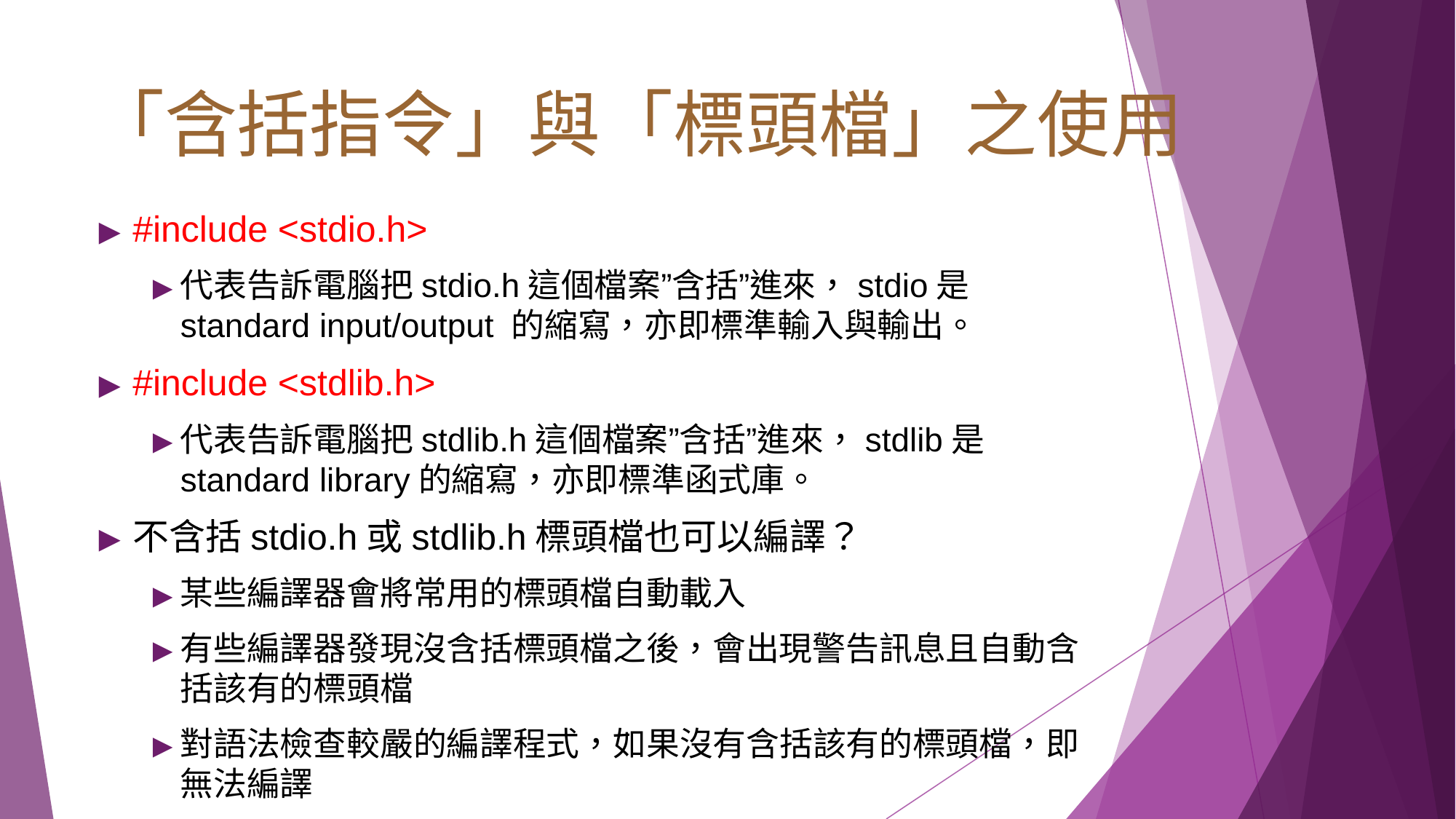

# 「含括指令」與「標頭檔」之使用
#include <stdio.h>
代表告訴電腦把stdio.h這個檔案”含括”進來，stdio是standard input/output 的縮寫，亦即標準輸入與輸出。
#include <stdlib.h>
代表告訴電腦把stdlib.h這個檔案”含括”進來，stdlib是standard library的縮寫，亦即標準函式庫。
不含括stdio.h或stdlib.h標頭檔也可以編譯？
某些編譯器會將常⽤的標頭檔⾃動載入
有些編譯器發現沒含括標頭檔之後，會出現警告訊息且⾃動含括該有的標頭檔
對語法檢查較嚴的編譯程式，如果沒有含括該有的標頭檔，即無法編譯